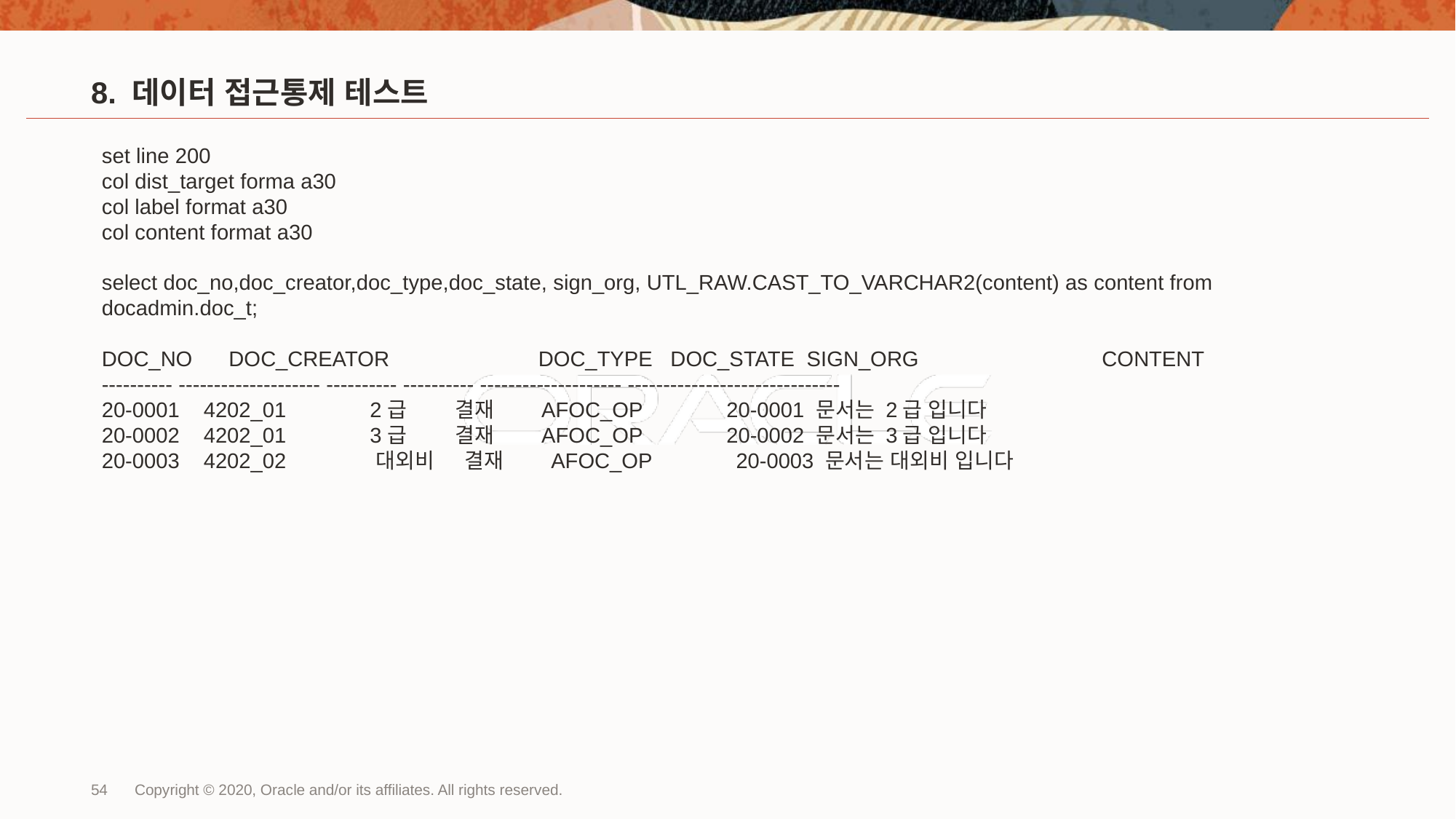

# 8. 데이터 접근통제 테스트
set line 200
col dist_target forma a30
col label format a30
col content format a30

select doc_no,doc_creator,doc_type,doc_state, sign_org, UTL_RAW.CAST_TO_VARCHAR2(content) as content from docadmin.doc_t;

DOC_NO	   DOC_CREATOR		DOC_TYPE   DOC_STATE  SIGN_ORG		   CONTENT
---------- -------------------- ---------- ---------- -------------------- ------------------------------
20-0001    4202_01              2급        결재       AFOC_OP              20-0001 문서는 2급 입니다
20-0002    4202_01              3급        결재       AFOC_OP              20-0002 문서는 3급 입니다
20-0003    4202_02              대외비     결재       AFOC_OP              20-0003 문서는 대외비 입니다
54
Copyright © 2020, Oracle and/or its affiliates. All rights reserved.